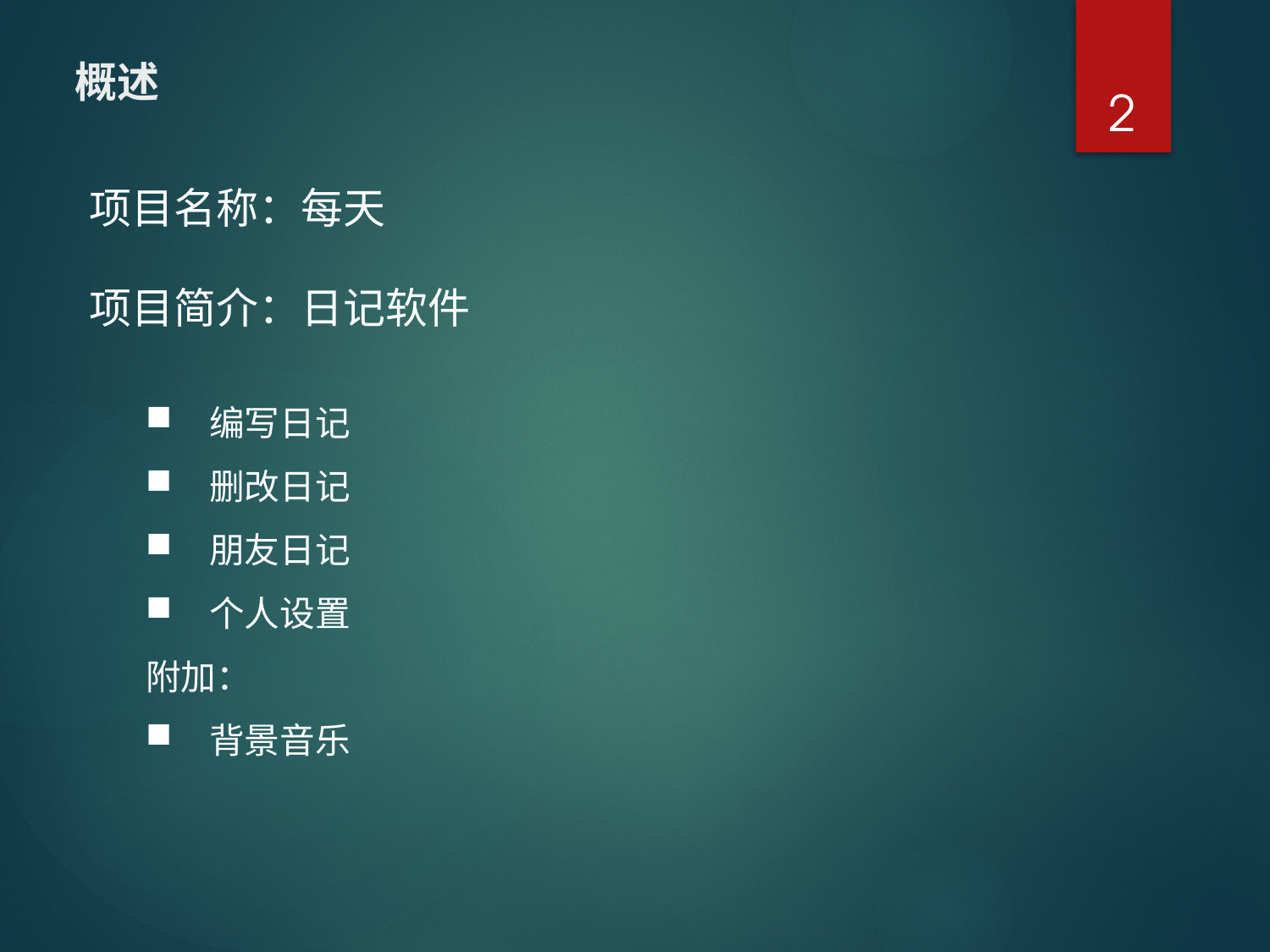

2
# 概述
项目名称：每天
项目简介：日记软件
编写日记
删改日记
朋友日记
个人设置
附加：
背景音乐